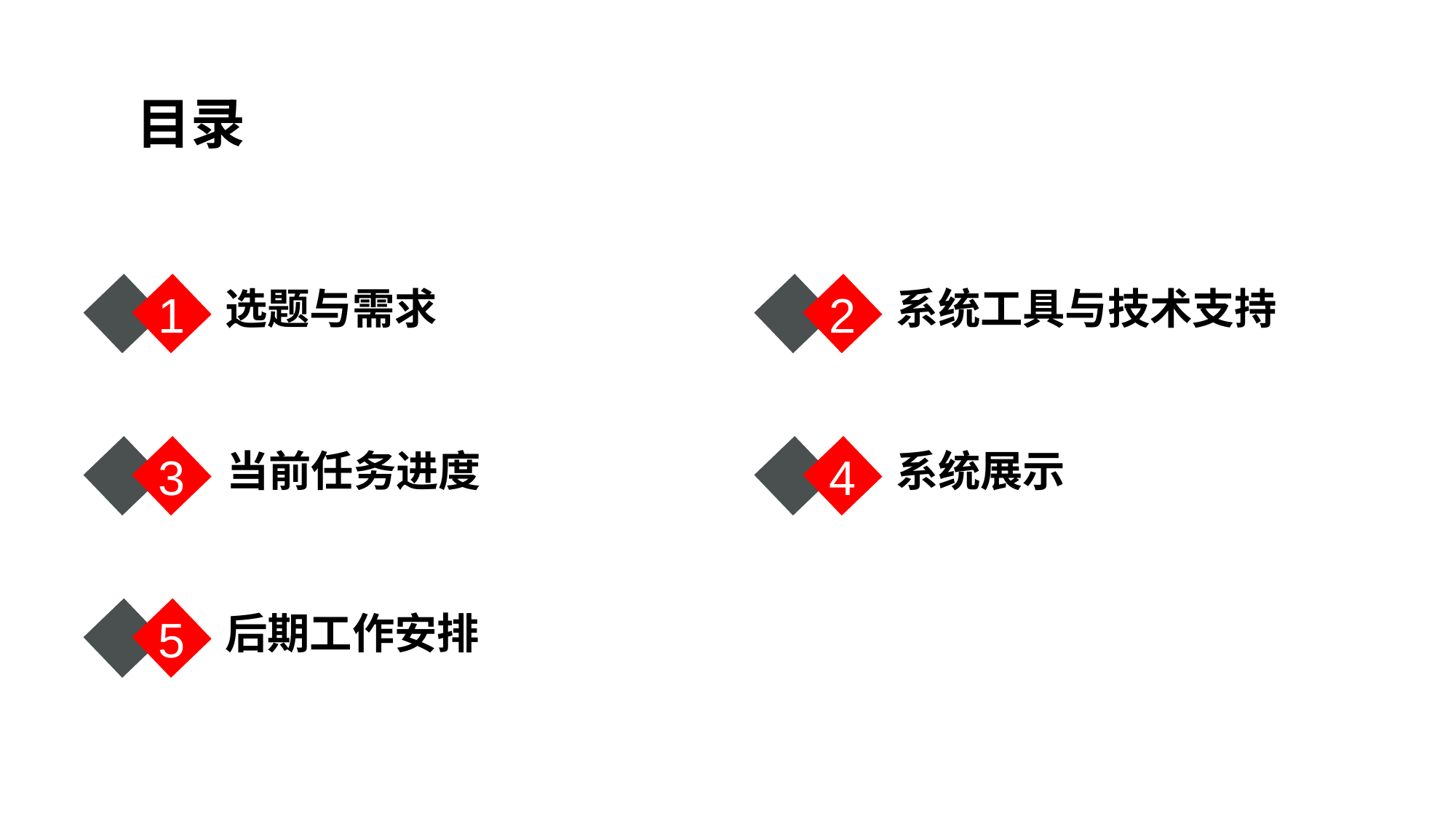

目录
1
2
选题与需求

系统工具与技术支持

3
4
当前任务进度
系统展示

5
后期工作安排